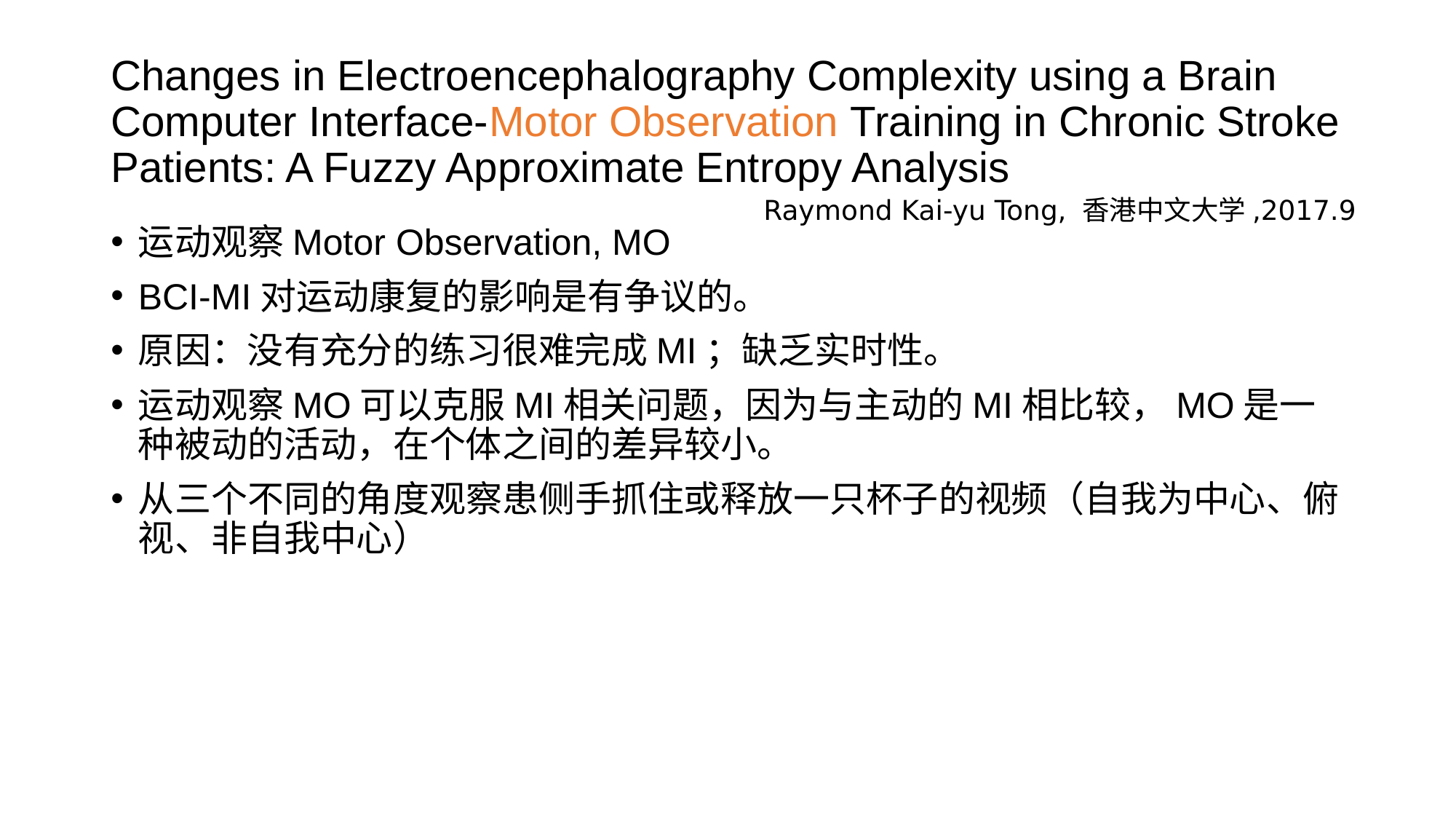

# Changes in Electroencephalography Complexity using a Brain Computer Interface-Motor Observation Training in Chronic Stroke Patients: A Fuzzy Approximate Entropy Analysis
Raymond Kai-yu Tong, 香港中文大学,2017.9
运动观察Motor Observation, MO
BCI-MI对运动康复的影响是有争议的。
原因：没有充分的练习很难完成MI；缺乏实时性。
运动观察MO可以克服MI相关问题，因为与主动的MI相比较，MO是一种被动的活动，在个体之间的差异较小。
从三个不同的角度观察患侧手抓住或释放一只杯子的视频（自我为中心、俯视、非自我中心）